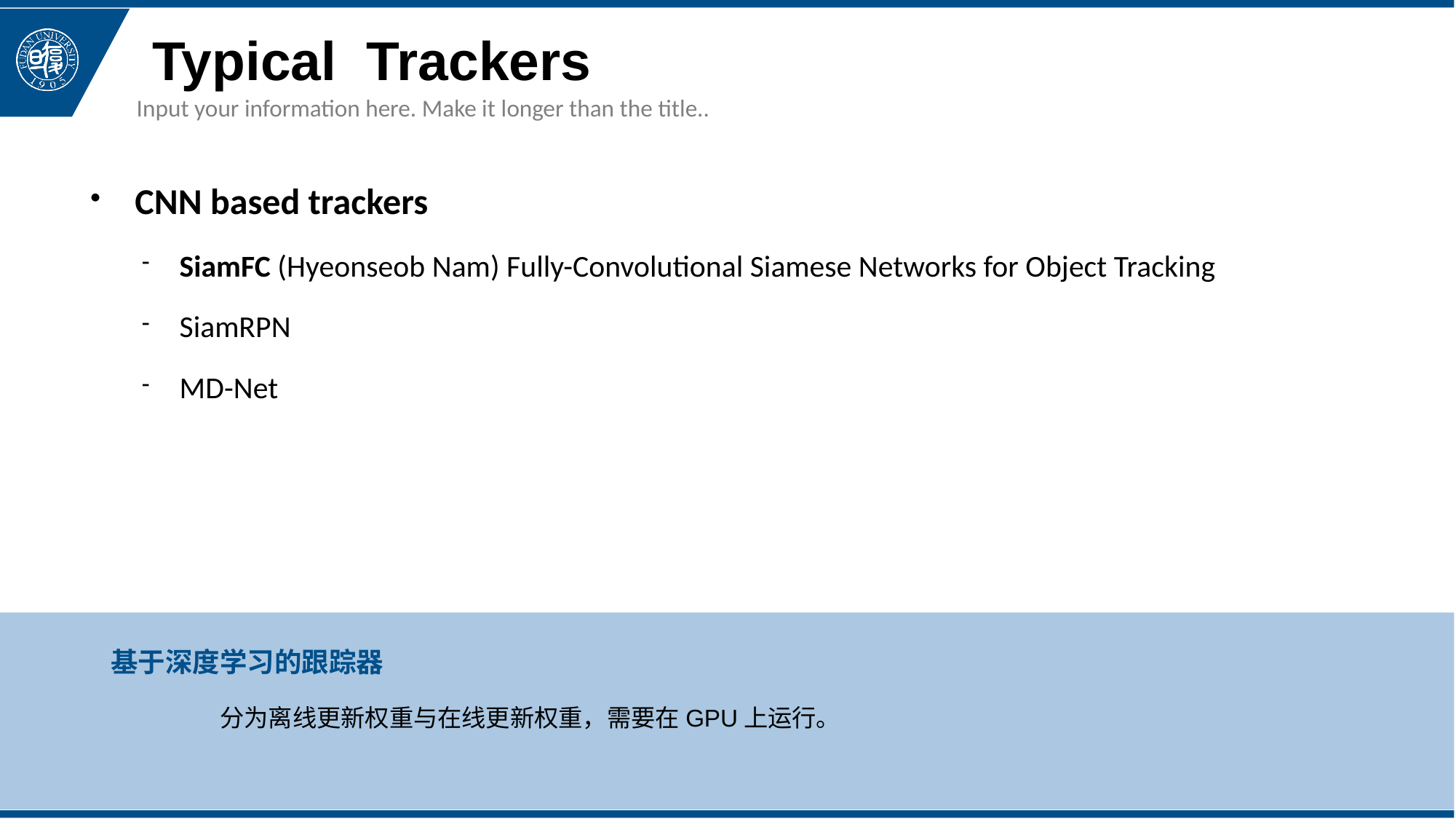

Typical  Trackers
Input your information here. Make it longer than the title..
 CNN based trackers
SiamFC (Hyeonseob Nam) Fully-Convolutional Siamese Networks for Object Tracking
SiamRPN
MD-Net

基于深度学习的跟踪器
	分为离线更新权重与在线更新权重，需要在GPU上运行。